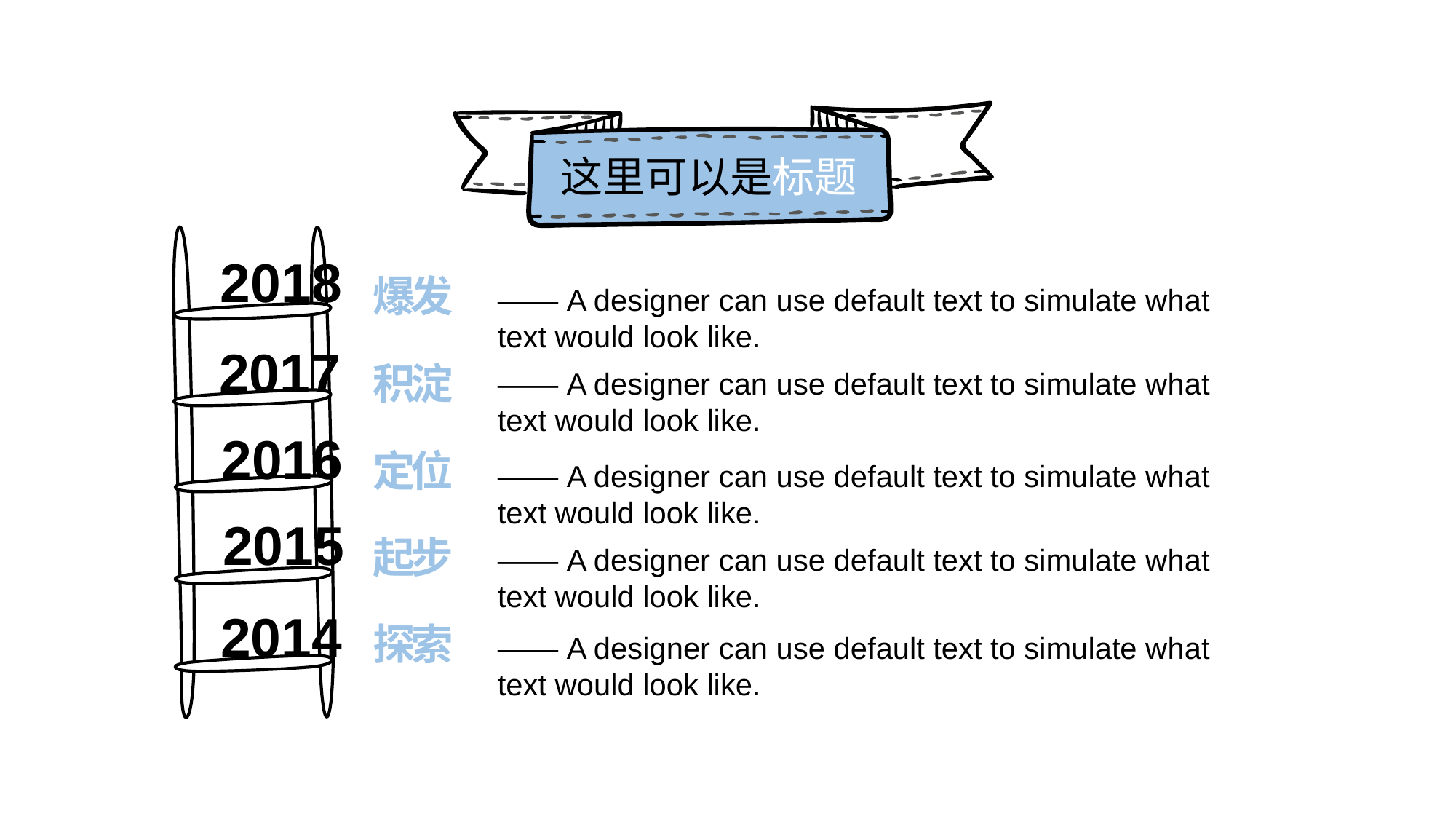

这里可以是标题

2018
爆发
—— A designer can use default text to simulate what text would look like.

2017
积淀
—— A designer can use default text to simulate what text would look like.

2016
定位
—— A designer can use default text to simulate what text would look like.

2015
起步
—— A designer can use default text to simulate what text would look like.

2014
探索
—— A designer can use default text to simulate what text would look like.